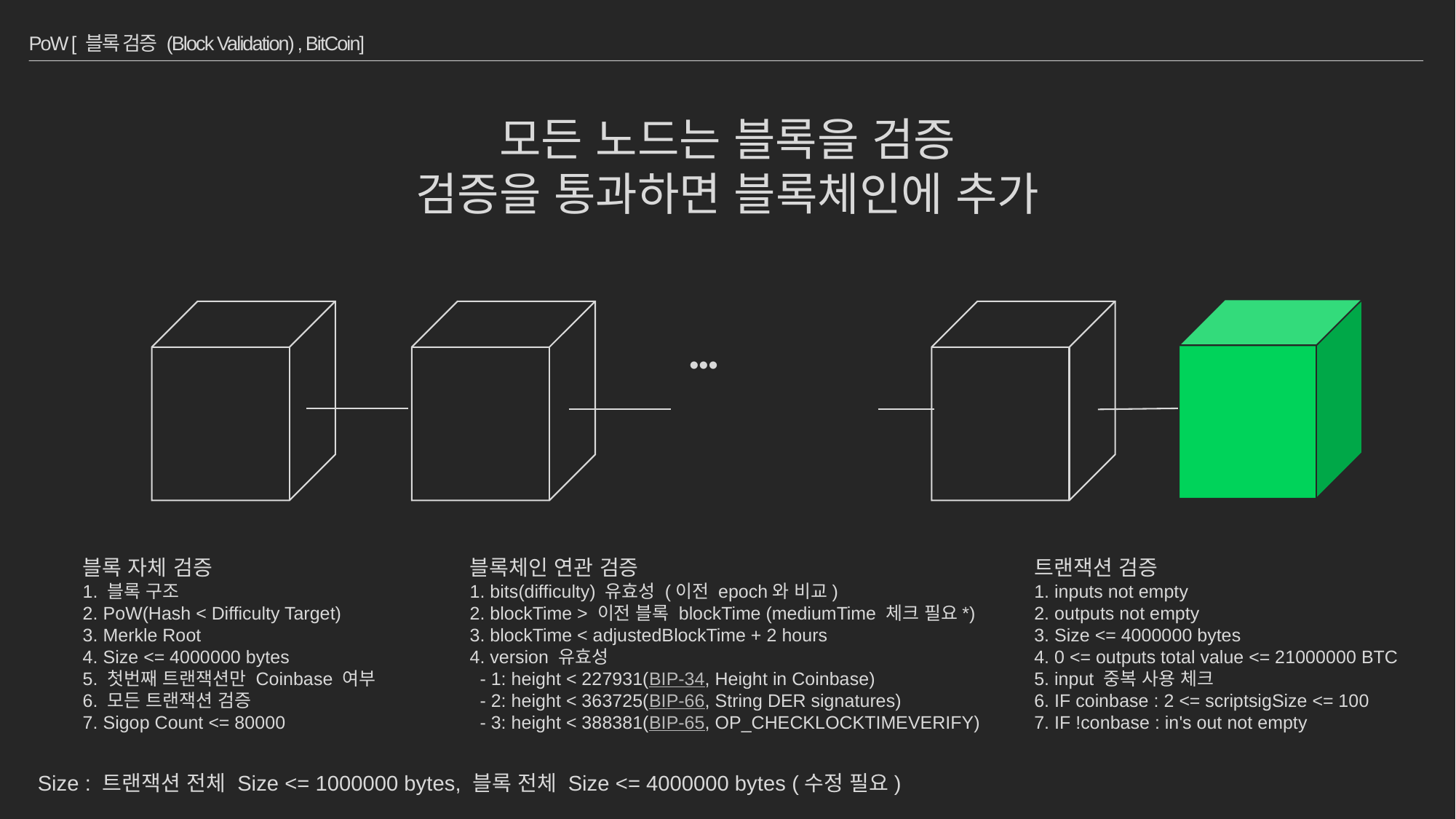

# PoW [ 블록 검증 (Block Validation) , BitCoin]
모든 노드는 블록을 검증
검증을 통과하면 블록체인에 추가

•••
블록 자체 검증
1. 블록 구조
2. PoW(Hash < Difficulty Target)
3. Merkle Root
4. Size <= 4000000 bytes
5. 첫번째 트랜잭션만 Coinbase 여부
6. 모든 트랜잭션 검증
7. Sigop Count <= 80000
블록체인 연관 검증
1. bits(difficulty) 유효성 (이전 epoch와 비교)
2. blockTime > 이전 블록 blockTime (mediumTime 체크 필요*)
3. blockTime < adjustedBlockTime + 2 hours
4. version 유효성
  - 1: height < 227931(BIP-34, Height in Coinbase)
  - 2: height < 363725(BIP-66, String DER signatures)
  - 3: height < 388381(BIP-65, OP_CHECKLOCKTIMEVERIFY)
트랜잭션 검증
1. inputs not empty
2. outputs not empty
3. Size <= 4000000 bytes
4. 0 <= outputs total value <= 21000000 BTC
5. input 중복 사용 체크
6. IF coinbase : 2 <= scriptsigSize <= 100
7. IF !conbase : in's out not empty
Size : 트랜잭션 전체 Size <= 1000000 bytes, 블록 전체 Size <= 4000000 bytes (수정 필요)